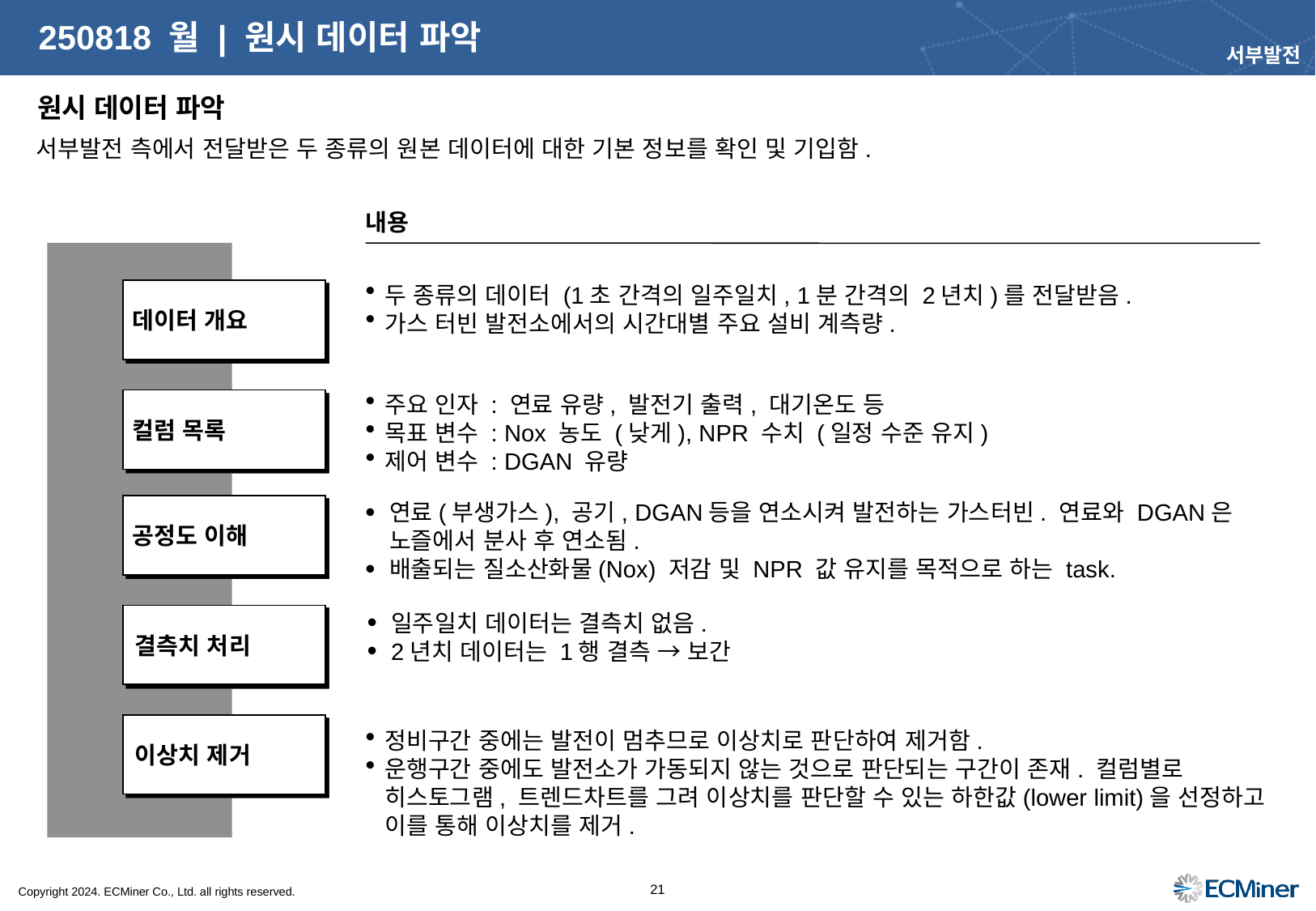

# 250818 월 | 원시 데이터 파악
서부발전
원시 데이터 파악
서부발전 측에서 전달받은 두 종류의 원본 데이터에 대한 기본 정보를 확인 및 기입함.
내용

두 종류의 데이터 (1초 간격의 일주일치, 1분 간격의 2년치)를 전달받음.
가스 터빈 발전소에서의 시간대별 주요 설비 계측량.

데이터 개요
주요 인자 : 연료 유량, 발전기 출력, 대기온도 등
목표 변수 : Nox 농도 (낮게), NPR 수치 (일정 수준 유지)
제어 변수 : DGAN 유량

컬럼 목록

공정도 이해
연료(부생가스), 공기, DGAN등을 연소시켜 발전하는 가스터빈. 연료와 DGAN은 노즐에서 분사 후 연소됨.
배출되는 질소산화물(Nox) 저감 및 NPR 값 유지를 목적으로 하는 task.
결측치 처리

일주일치 데이터는 결측치 없음.
2년치 데이터는 1행 결측 → 보간
이상치 제거

정비구간 중에는 발전이 멈추므로 이상치로 판단하여 제거함.
운행구간 중에도 발전소가 가동되지 않는 것으로 판단되는 구간이 존재. 컬럼별로 히스토그램, 트렌드차트를 그려 이상치를 판단할 수 있는 하한값(lower limit)을 선정하고 이를 통해 이상치를 제거.